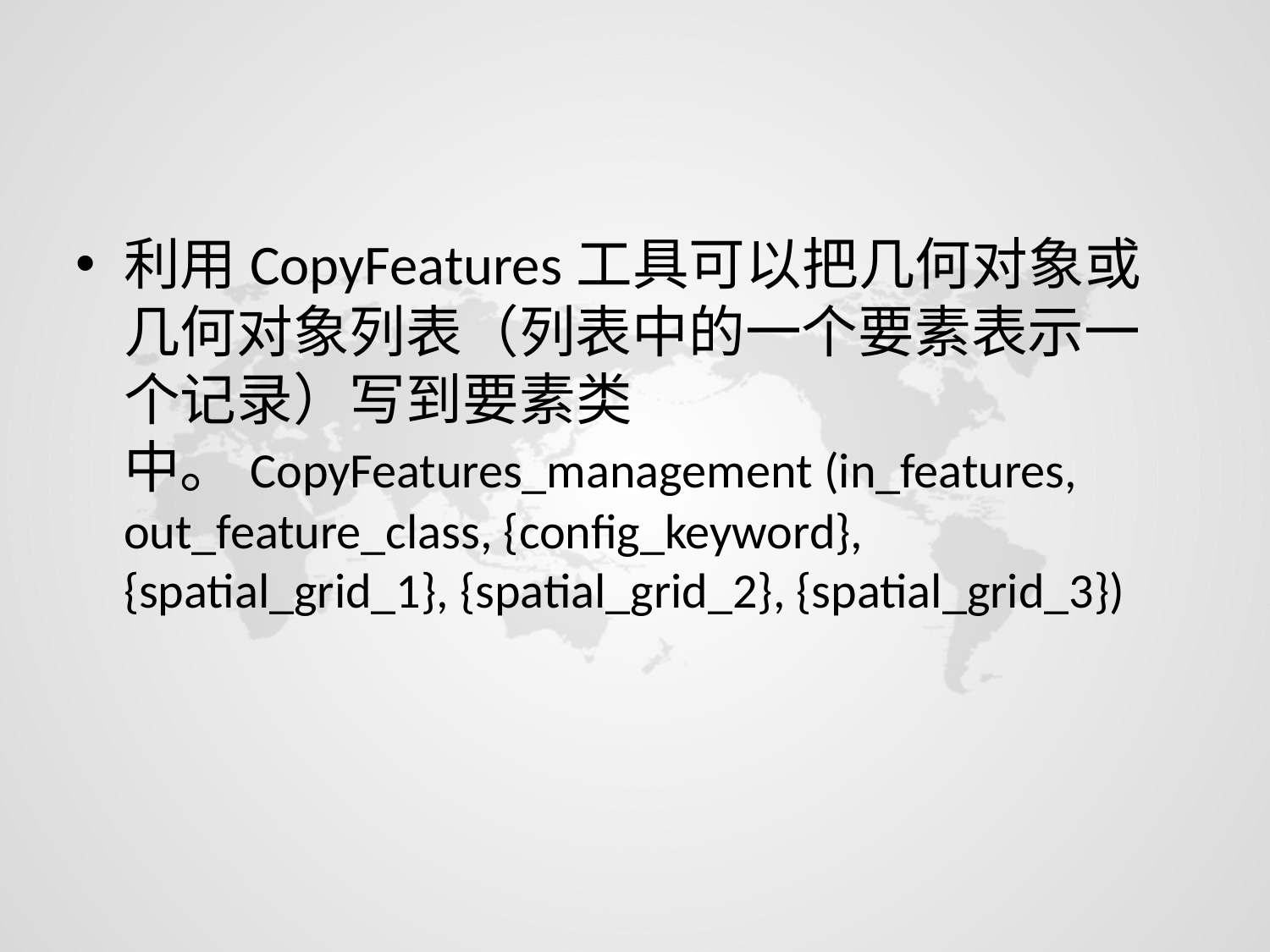

#
利用CopyFeatures工具可以把几何对象或几何对象列表（列表中的一个要素表示一个记录）写到要素类中。CopyFeatures_management (in_features, out_feature_class, {config_keyword}, {spatial_grid_1}, {spatial_grid_2}, {spatial_grid_3})